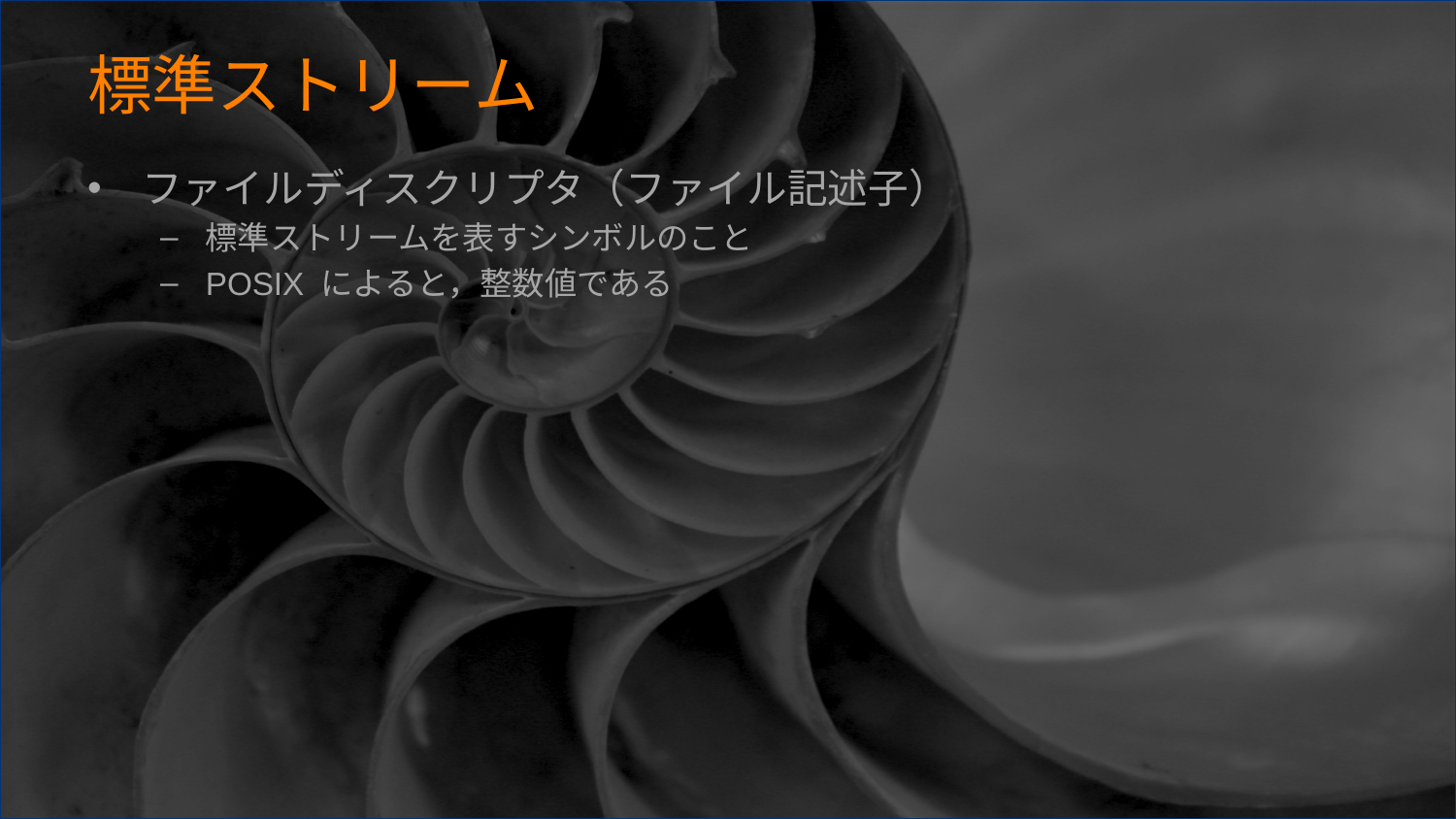

# 標準ストリーム
ファイルディスクリプタ（ファイル記述子）
標準ストリームを表すシンボルのこと
POSIX によると，整数値である